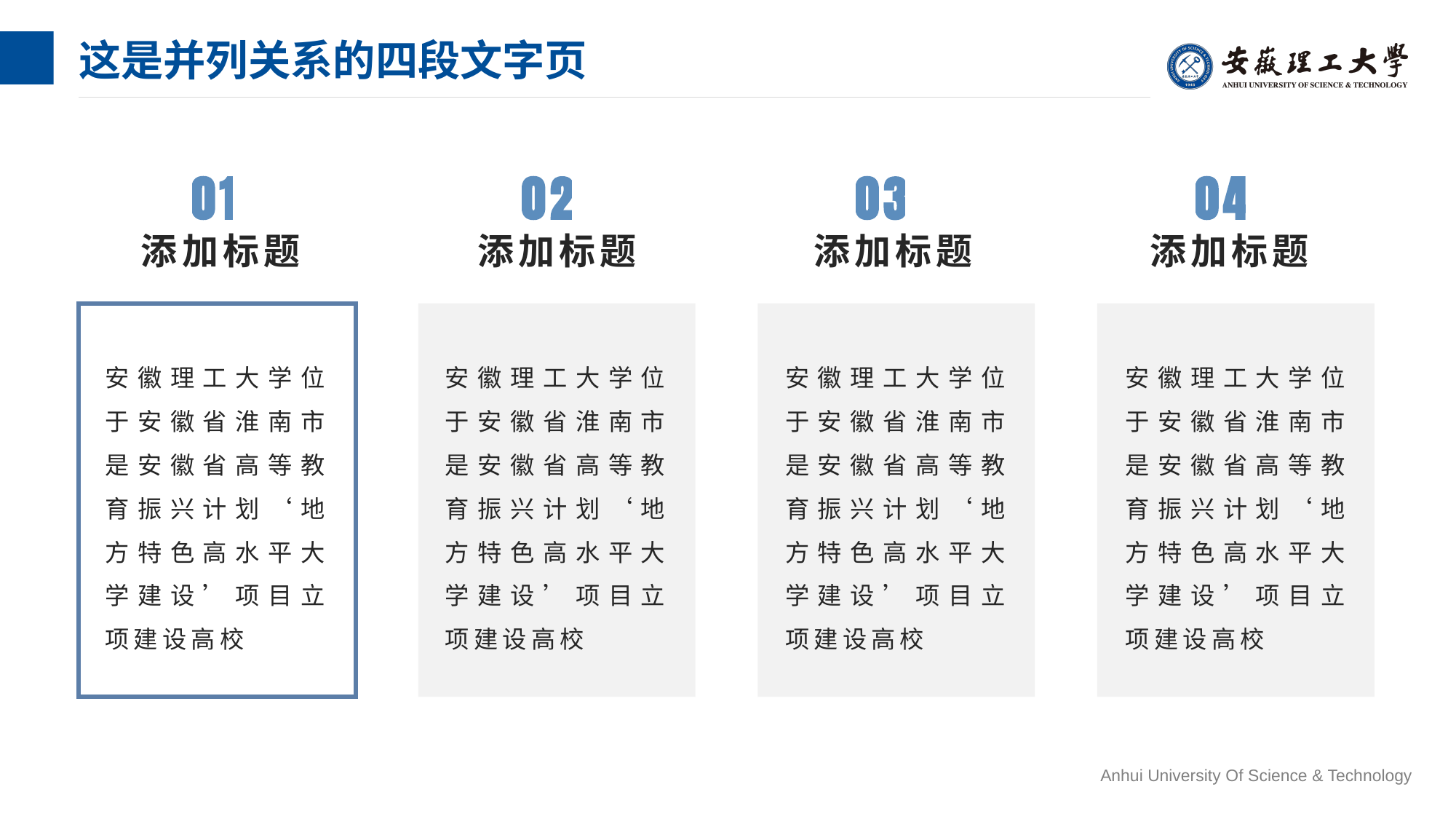

# 这是并列关系的四段文字页
01
02
03
04
添加标题
添加标题
添加标题
添加标题

安徽理工大学位于安徽省淮南市是安徽省高等教育振兴计划‘地方特色高水平大学建设’项目立项建设高校
安徽理工大学位于安徽省淮南市是安徽省高等教育振兴计划‘地方特色高水平大学建设’项目立项建设高校
安徽理工大学位于安徽省淮南市是安徽省高等教育振兴计划‘地方特色高水平大学建设’项目立项建设高校
安徽理工大学位于安徽省淮南市是安徽省高等教育振兴计划‘地方特色高水平大学建设’项目立项建设高校